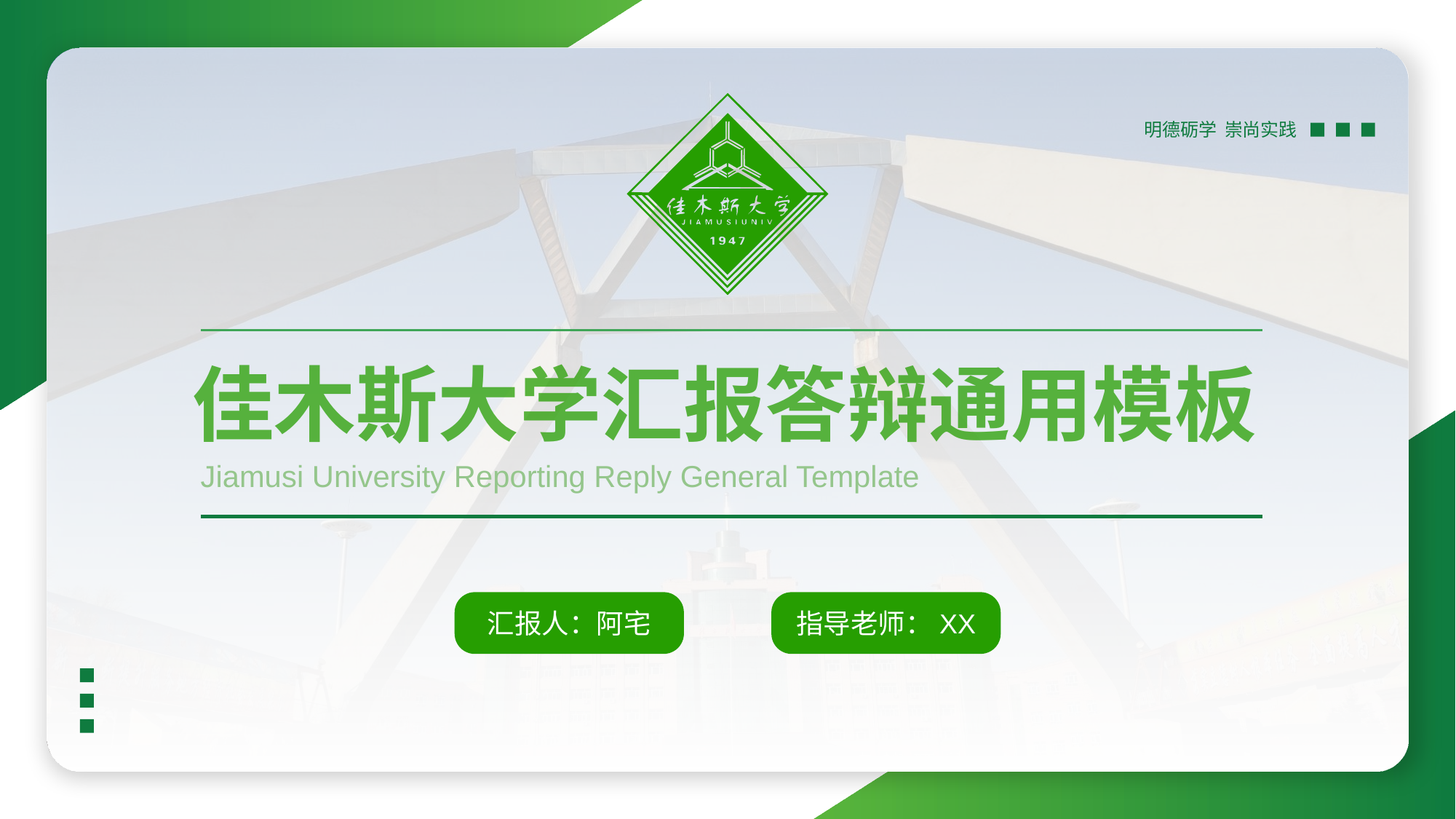

佳木斯大学汇报答辩通用模板
Jiamusi University Reporting Reply General Template
汇报人：阿宅
指导老师：XX